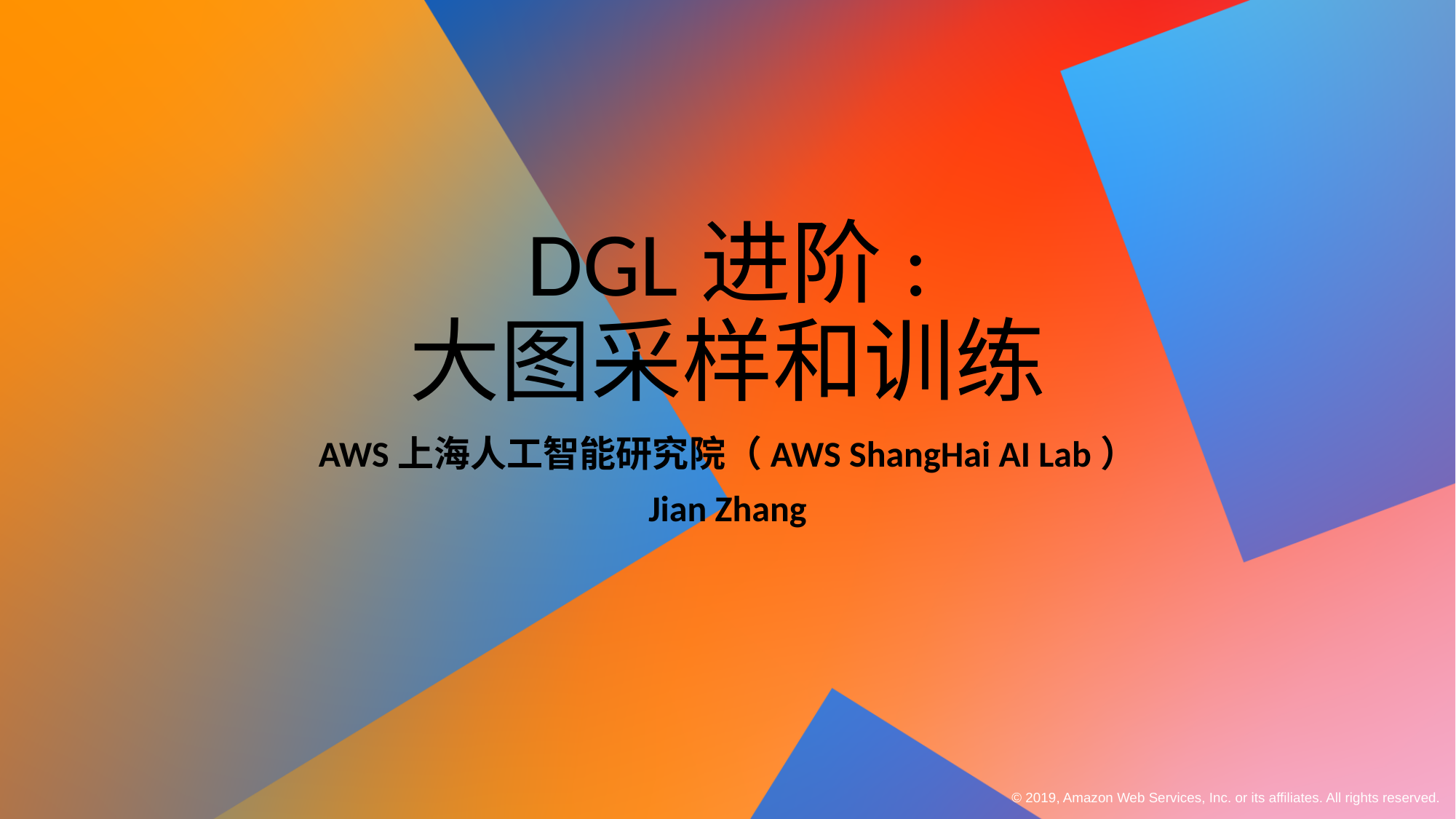

# DGL进阶: 大图采样和训练
AWS上海人工智能研究院（AWS ShangHai AI Lab）
Jian Zhang